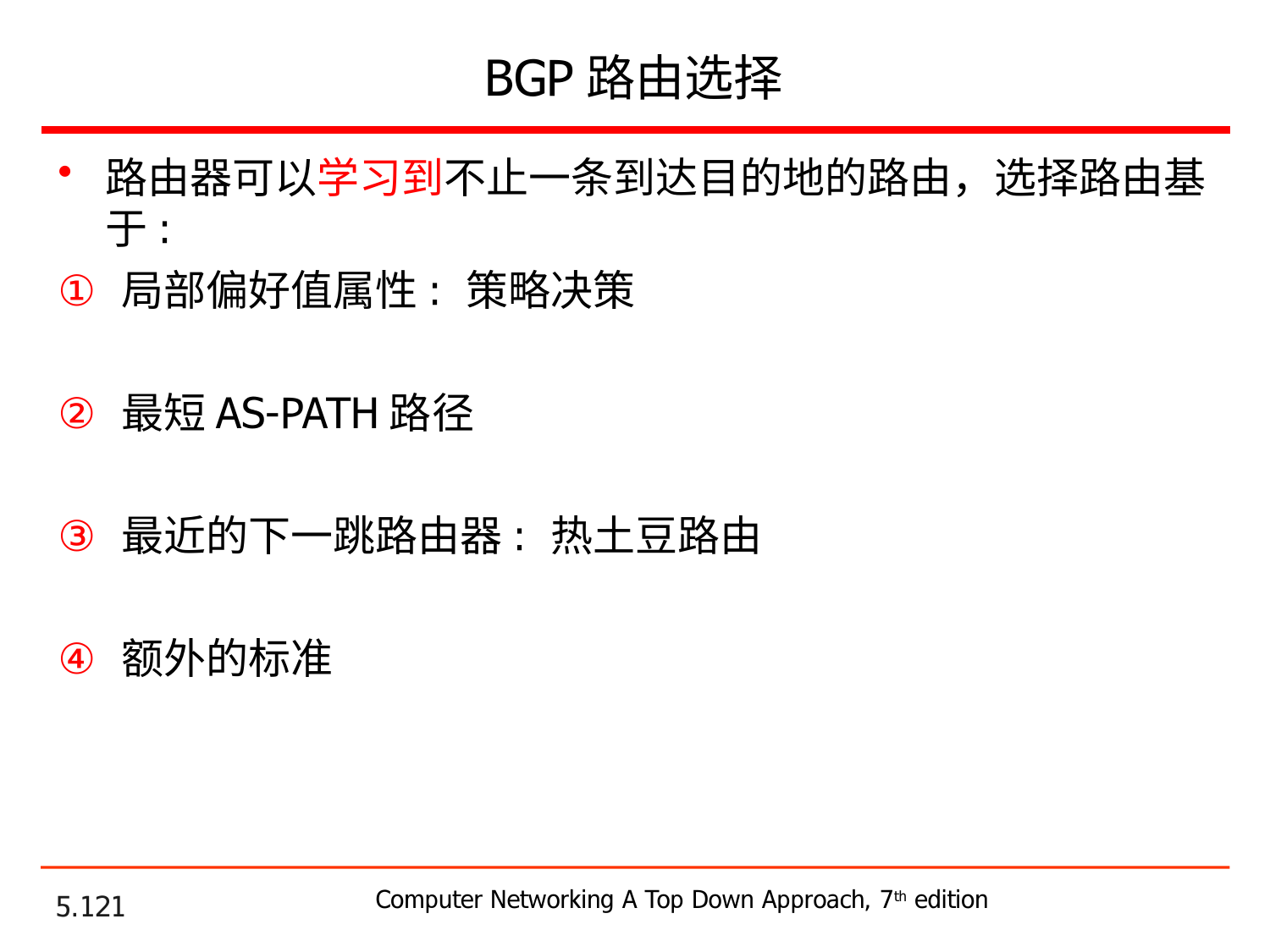

# BGP路由选择
路由器可以学习到不止一条到达目的地的路由，选择路由基于:
局部偏好值属性: 策略决策

最短AS-PATH路径

最近的下一跳路由器: 热土豆路由

额外的标准